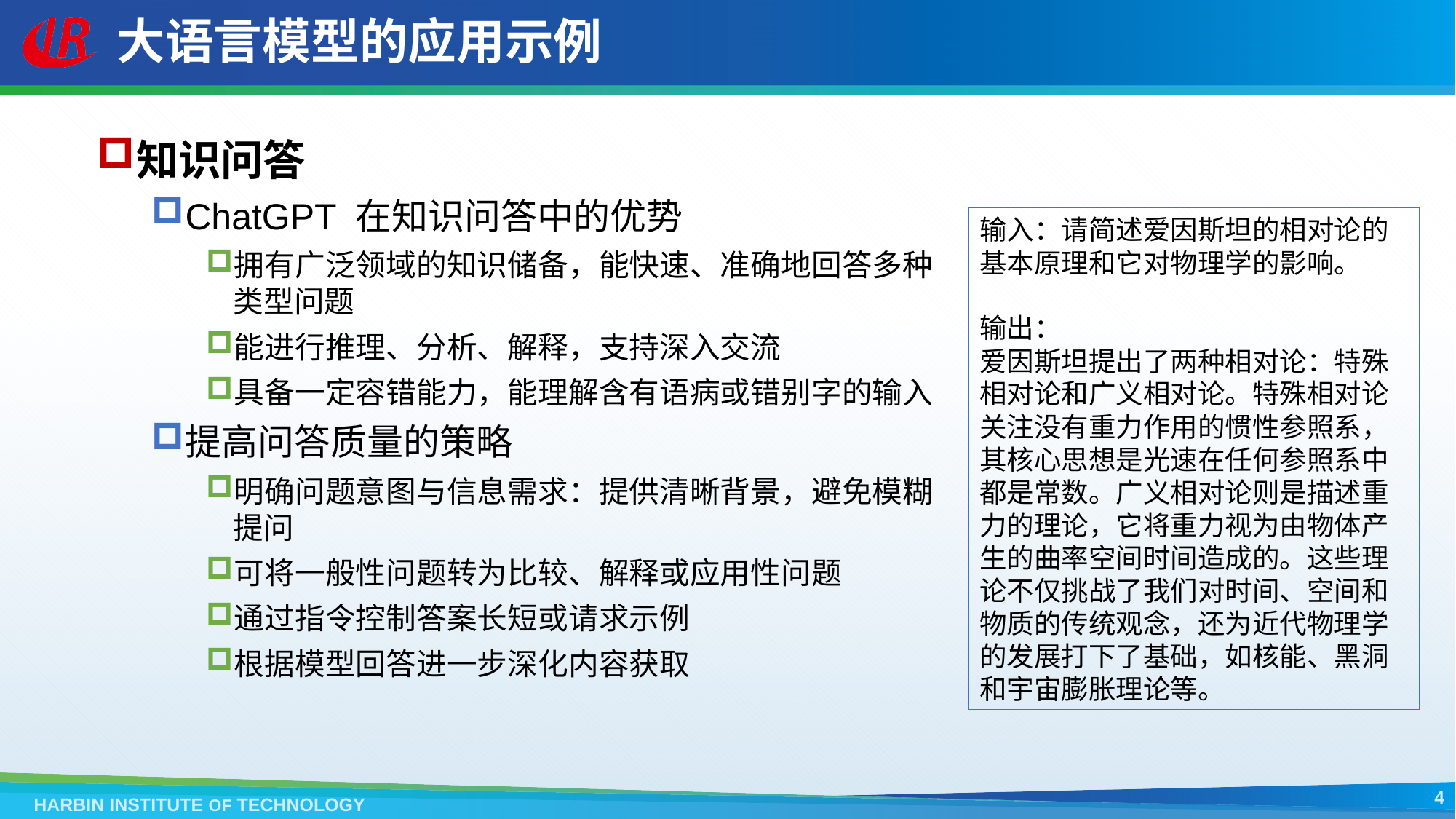

# 大语言模型的应用示例
知识问答
ChatGPT 在知识问答中的优势
拥有广泛领域的知识储备，能快速、准确地回答多种类型问题
能进行推理、分析、解释，支持深入交流
具备一定容错能力，能理解含有语病或错别字的输入
提高问答质量的策略
明确问题意图与信息需求：提供清晰背景，避免模糊提问
可将一般性问题转为比较、解释或应用性问题
通过指令控制答案长短或请求示例
根据模型回答进一步深化内容获取

输入：请简述爱因斯坦的相对论的基本原理和它对物理学的影响。

输出：
爱因斯坦提出了两种相对论：特殊相对论和广义相对论。特殊相对论关注没有重力作用的惯性参照系，其核心思想是光速在任何参照系中都是常数。广义相对论则是描述重力的理论，它将重力视为由物体产生的曲率空间时间造成的。这些理论不仅挑战了我们对时间、空间和物质的传统观念，还为近代物理学的发展打下了基础，如核能、黑洞和宇宙膨胀理论等。
4
HARBIN INSTITUTE OF TECHNOLOGY